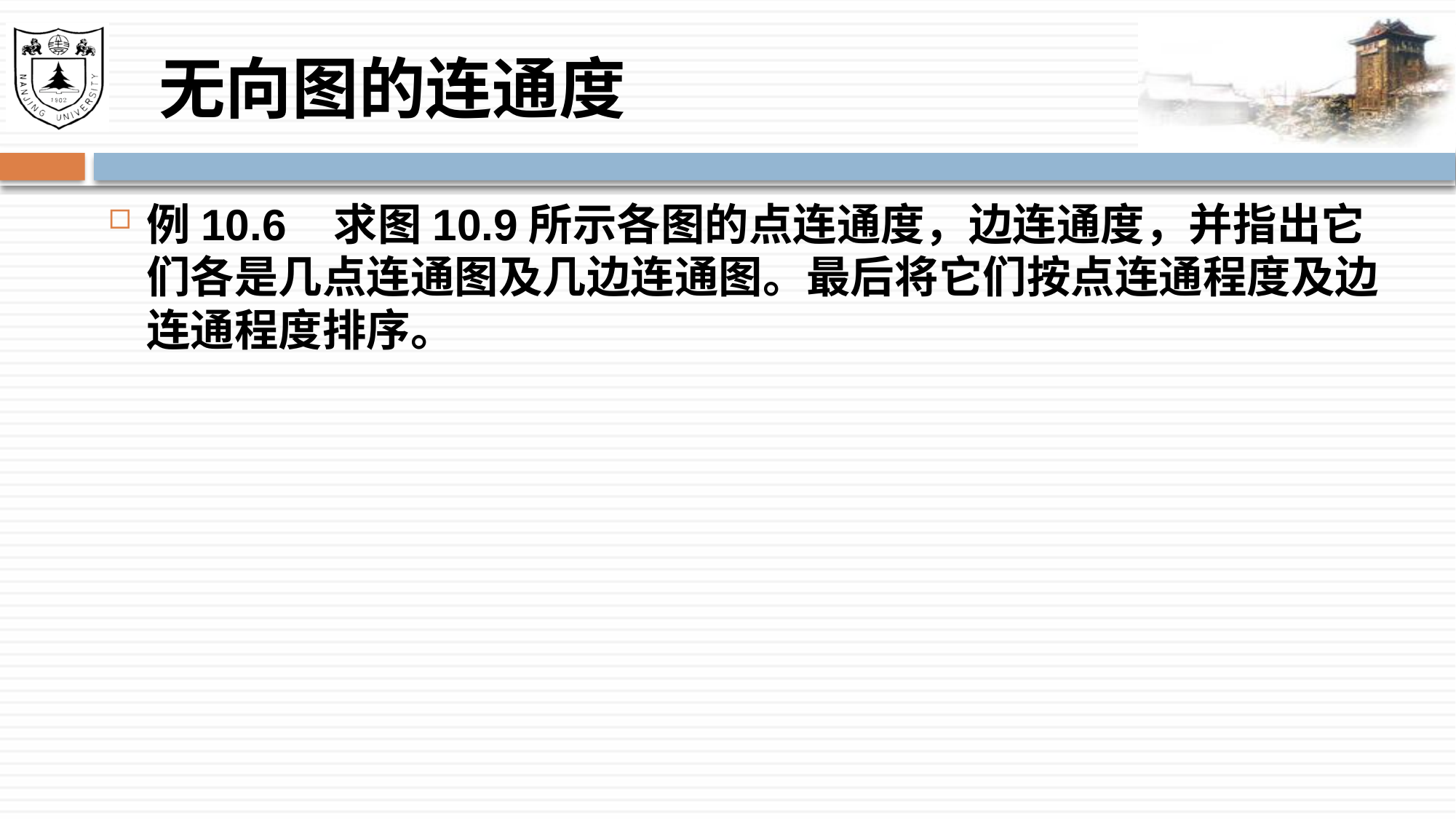

# 无向图的连通度
例10.6   求图10.9所示各图的点连通度，边连通度，并指出它们各是几点连通图及几边连通图。最后将它们按点连通程度及边连通程度排序。